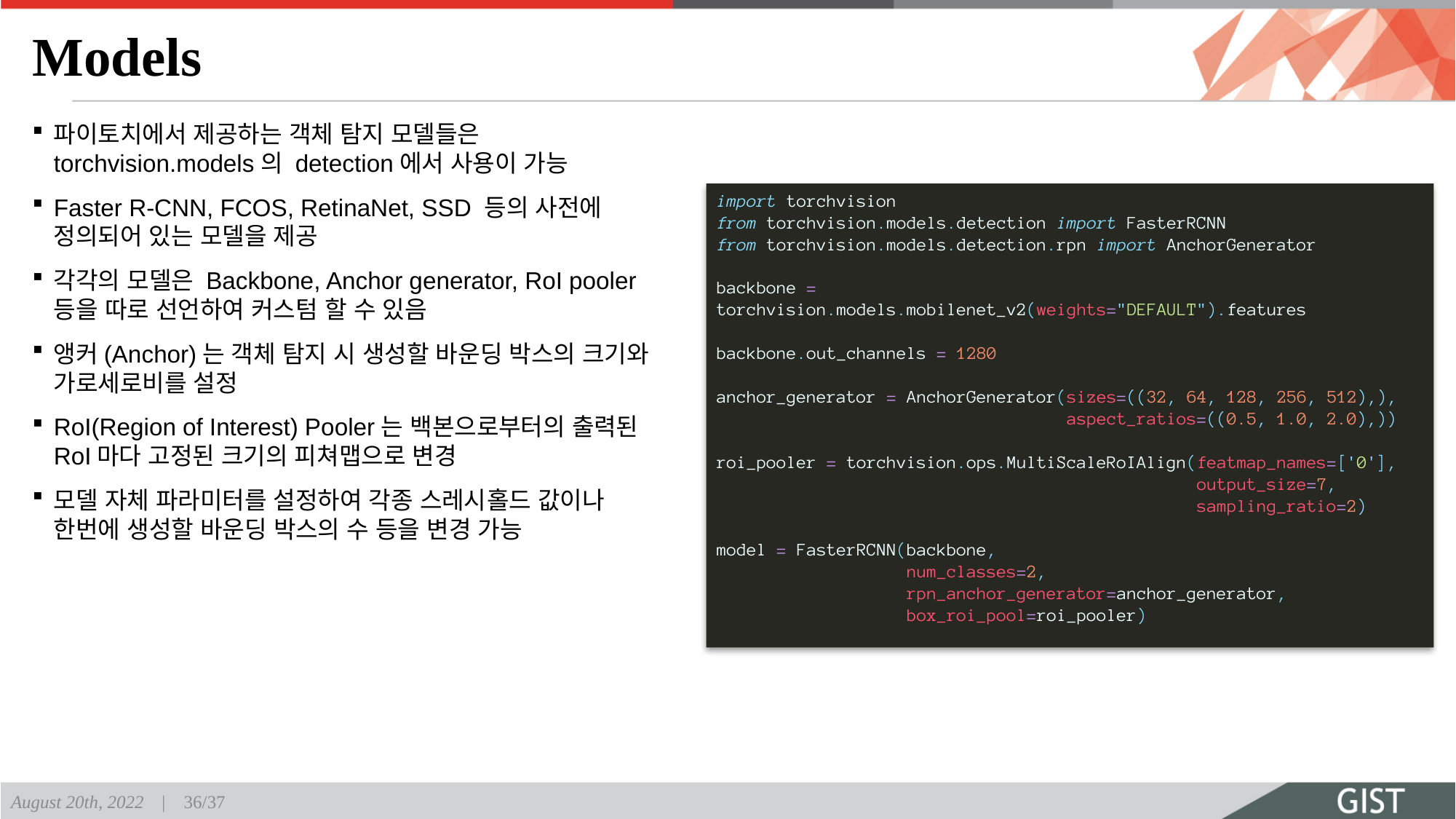

# Models
파이토치에서 제공하는 객체 탐지 모델들은 torchvision.models의 detection에서 사용이 가능
Faster R-CNN, FCOS, RetinaNet, SSD 등의 사전에 정의되어 있는 모델을 제공
각각의 모델은 Backbone, Anchor generator, RoI pooler 등을 따로 선언하여 커스텀 할 수 있음
앵커(Anchor)는 객체 탐지 시 생성할 바운딩 박스의 크기와 가로세로비를 설정
RoI(Region of Interest) Pooler는 백본으로부터의 출력된 RoI마다 고정된 크기의 피쳐맵으로 변경
모델 자체 파라미터를 설정하여 각종 스레시홀드 값이나 한번에 생성할 바운딩 박스의 수 등을 변경 가능
import torchvision
from torchvision.models.detection import FasterRCNN
from torchvision.models.detection.rpn import AnchorGenerator
backbone = torchvision.models.mobilenet_v2(weights="DEFAULT").features
backbone.out_channels = 1280
anchor_generator = AnchorGenerator(sizes=((32, 64, 128, 256, 512),),
                                   aspect_ratios=((0.5, 1.0, 2.0),))
roi_pooler = torchvision.ops.MultiScaleRoIAlign(featmap_names=['0'],
                                                output_size=7,
                                                sampling_ratio=2)
model = FasterRCNN(backbone,
                   num_classes=2,
                   rpn_anchor_generator=anchor_generator,
                   box_roi_pool=roi_pooler)

August 20th, 2022    |    36/37